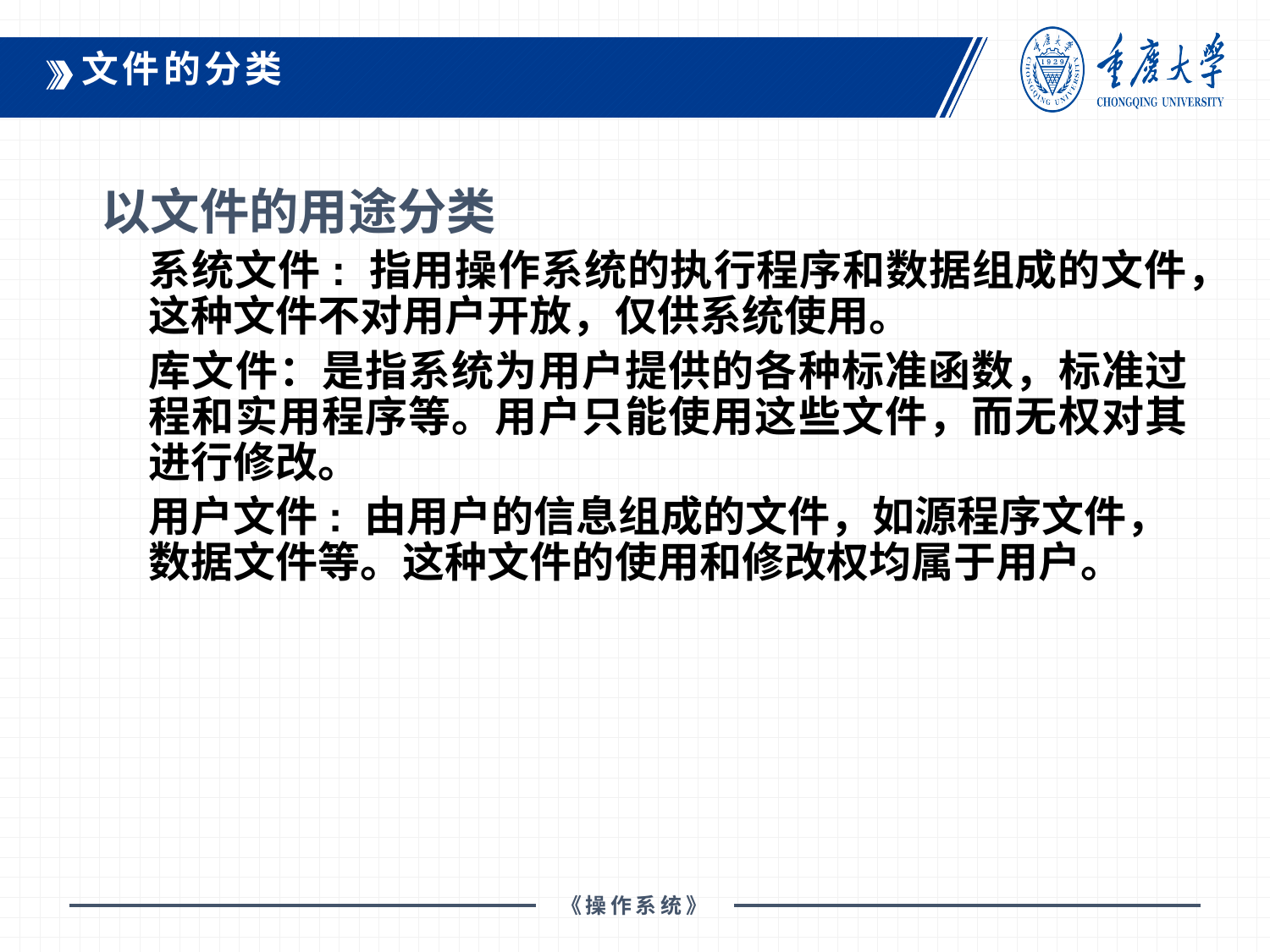

文件的分类
以文件的用途分类
系统文件: 指用操作系统的执行程序和数据组成的文件，这种文件不对用户开放，仅供系统使用。
库文件：是指系统为用户提供的各种标准函数，标准过程和实用程序等。用户只能使用这些文件，而无权对其进行修改。
用户文件: 由用户的信息组成的文件，如源程序文件，数据文件等。这种文件的使用和修改权均属于用户。